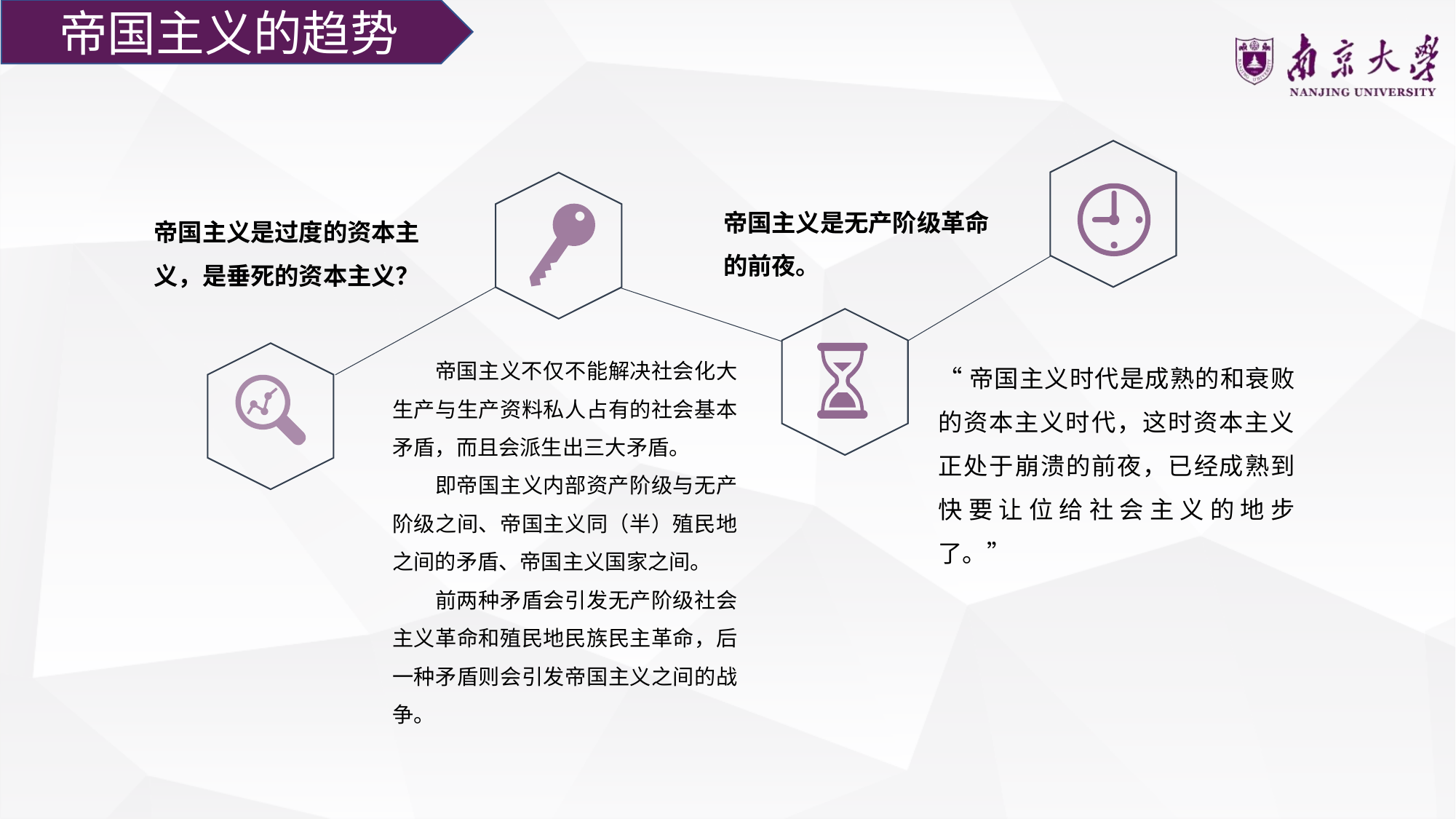

帝国主义的趋势

帝国主义是无产阶级革命的前夜。
帝国主义是过度的资本主义，是垂死的资本主义？

帝国主义不仅不能解决社会化大生产与生产资料私人占有的社会基本矛盾，而且会派生出三大矛盾。
即帝国主义内部资产阶级与无产阶级之间、帝国主义同（半）殖民地之间的矛盾、帝国主义国家之间。
前两种矛盾会引发无产阶级社会主义革命和殖民地民族民主革命，后一种矛盾则会引发帝国主义之间的战争。

“帝国主义时代是成熟的和衰败的资本主义时代，这时资本主义正处于崩溃的前夜，已经成熟到快要让位给社会主义的地步了。”